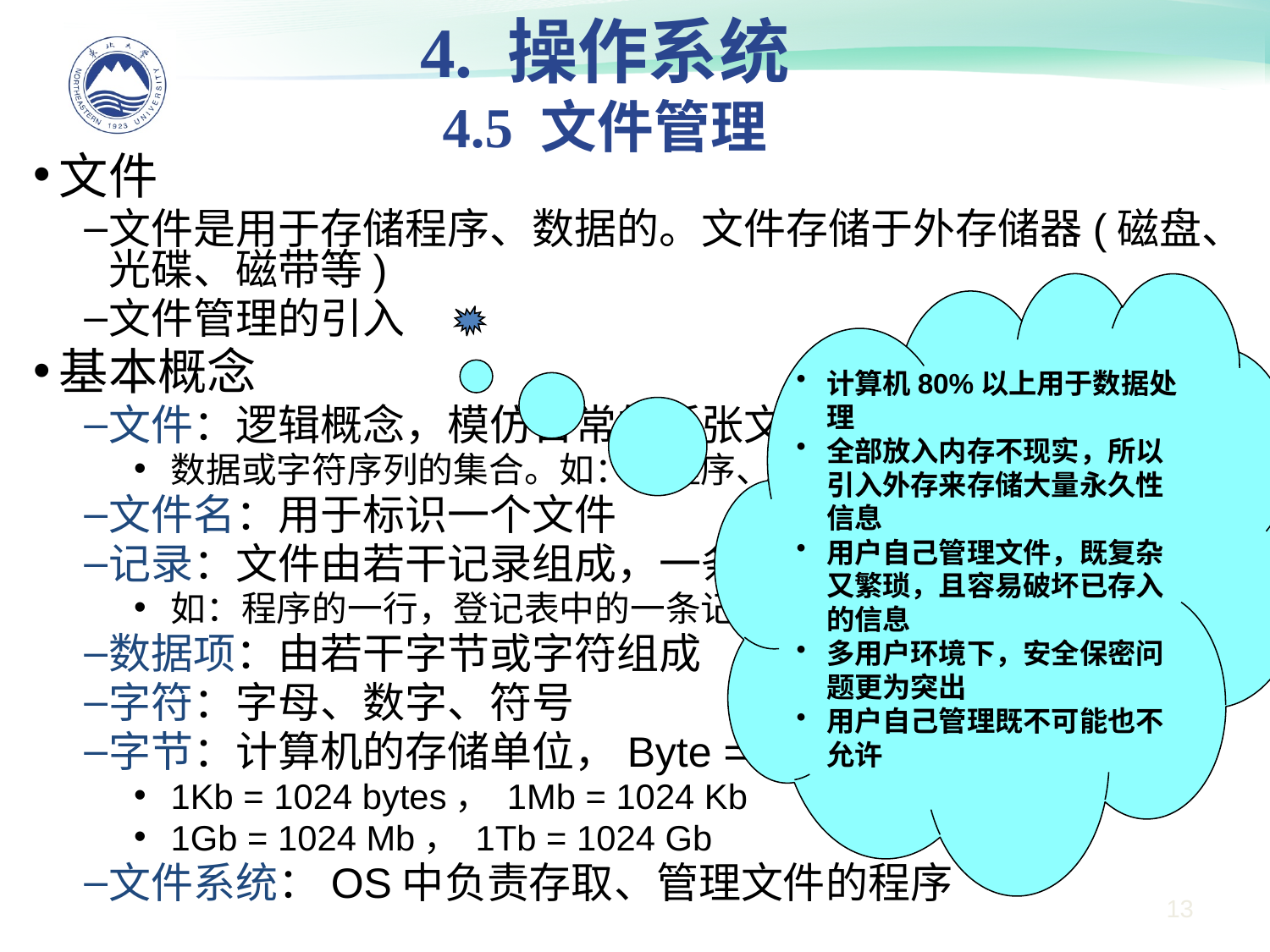

4. 操作系统
4.5 文件管理
文件
文件是用于存储程序、数据的。文件存储于外存储器(磁盘、光碟、磁带等)
文件管理的引入
基本概念
文件：逻辑概念，模仿日常的纸张文件
数据或字符序列的集合。如：原程序、目标程序等
文件名：用于标识一个文件
记录：文件由若干记录组成，一条记录由若干数据项组成
如：程序的一行，登记表中的一条记录
数据项：由若干字节或字符组成
字符：字母、数字、符号
字节：计算机的存储单位，Byte = 8 bits
1Kb = 1024 bytes， 1Mb = 1024 Kb
1Gb = 1024 Mb， 1Tb = 1024 Gb
文件系统：OS中负责存取、管理文件的程序
计算机80%以上用于数据处理
全部放入内存不现实，所以引入外存来存储大量永久性信息
用户自己管理文件，既复杂又繁琐，且容易破坏已存入的信息
多用户环境下，安全保密问题更为突出
用户自己管理既不可能也不允许

13